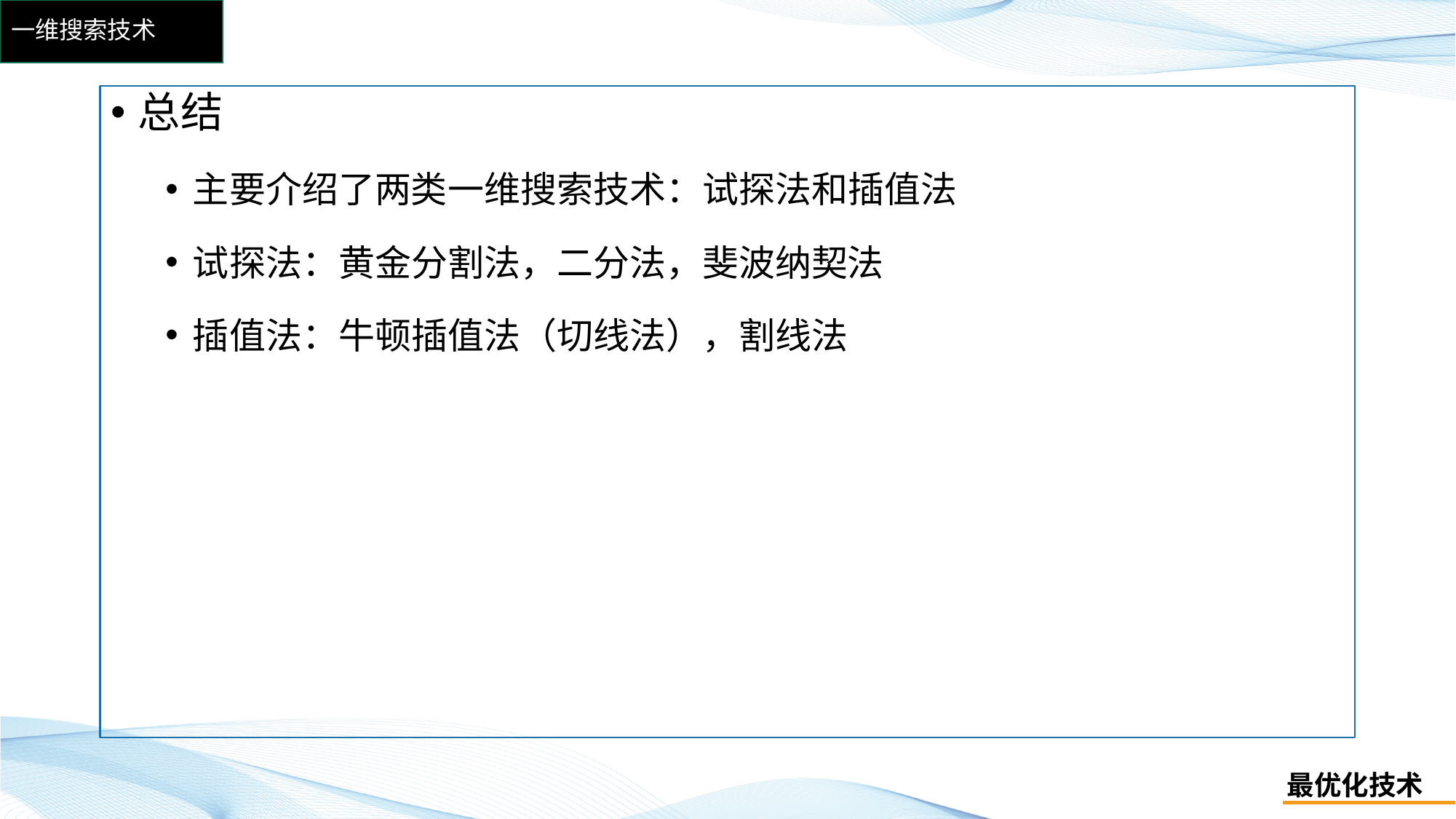

# 一维搜索技术
总结
主要介绍了两类一维搜索技术：试探法和插值法
试探法：黄金分割法，二分法，斐波纳契法
插值法：牛顿插值法（切线法），割线法